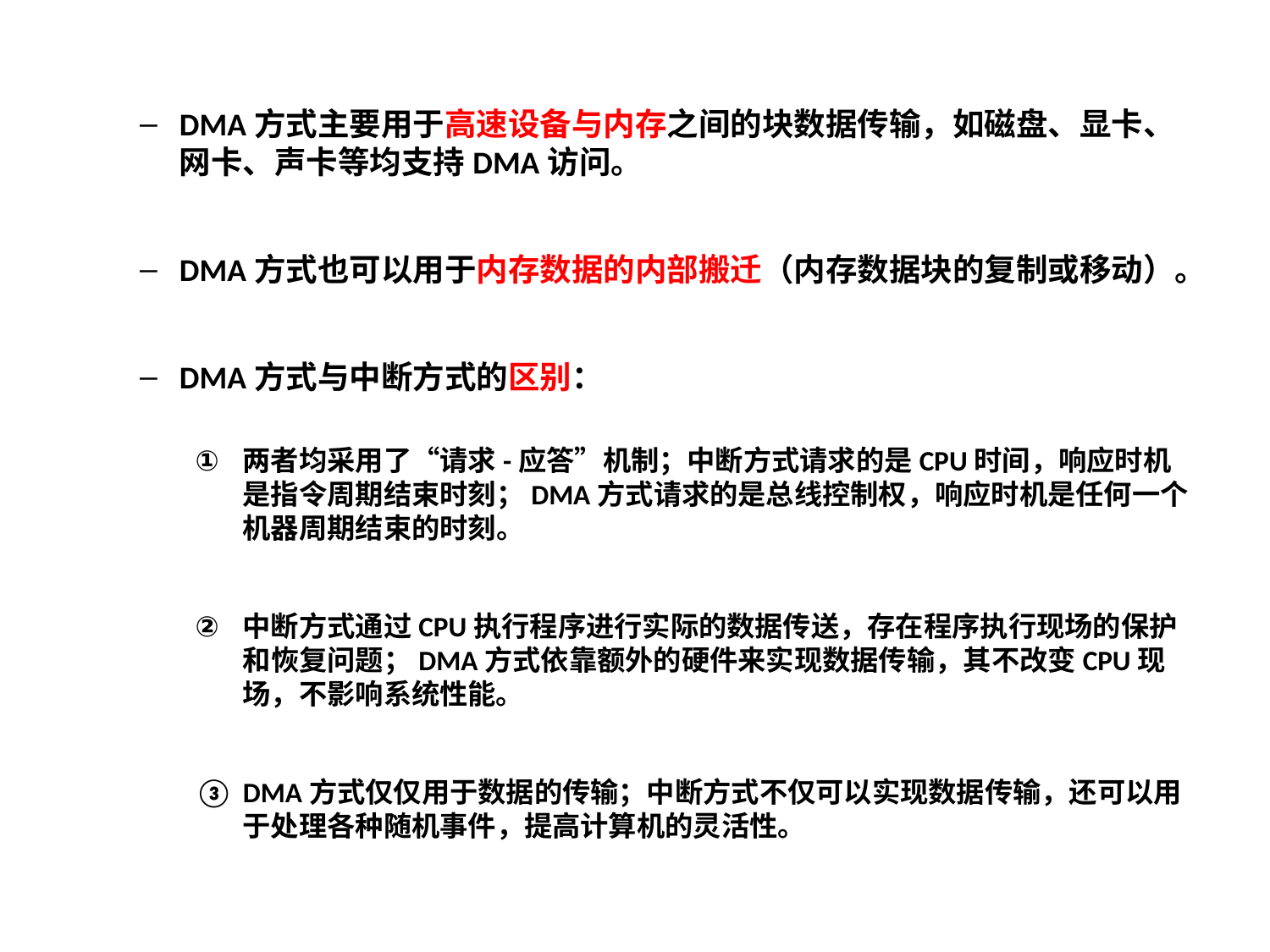

DMA方式主要用于高速设备与内存之间的块数据传输，如磁盘、显卡、网卡、声卡等均支持DMA访问。

DMA方式也可以用于内存数据的内部搬迁（内存数据块的复制或移动）。

DMA方式与中断方式的区别：

两者均采用了“请求-应答”机制；中断方式请求的是CPU时间，响应时机是指令周期结束时刻；DMA方式请求的是总线控制权，响应时机是任何一个机器周期结束的时刻。

中断方式通过CPU执行程序进行实际的数据传送，存在程序执行现场的保护和恢复问题；DMA方式依靠额外的硬件来实现数据传输，其不改变CPU现场，不影响系统性能。

DMA方式仅仅用于数据的传输；中断方式不仅可以实现数据传输，还可以用于处理各种随机事件，提高计算机的灵活性。